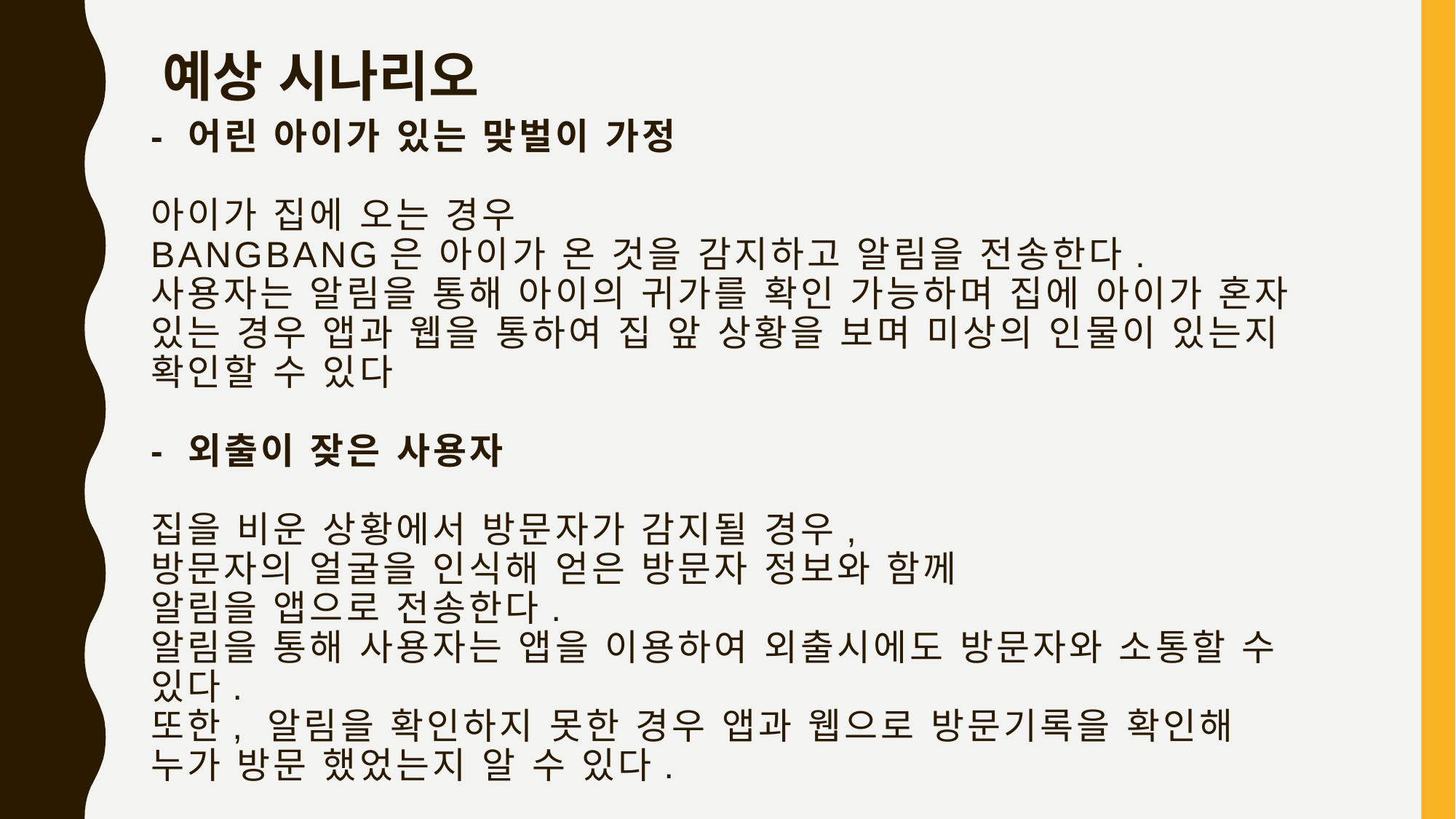

예상 시나리오
# - 어린 아이가 있는 맞벌이 가정 아이가 집에 오는 경우 BANGBANG은 아이가 온 것을 감지하고 알림을 전송한다. 사용자는 알림을 통해 아이의 귀가를 확인 가능하며 집에 아이가 혼자 있는 경우 앱과 웹을 통하여 집 앞 상황을 보며 미상의 인물이 있는지 확인할 수 있다 - 외출이 잦은 사용자 집을 비운 상황에서 방문자가 감지될 경우, 방문자의 얼굴을 인식해 얻은 방문자 정보와 함께 알림을 앱으로 전송한다. 알림을 통해 사용자는 앱을 이용하여 외출시에도 방문자와 소통할 수 있다. 또한, 알림을 확인하지 못한 경우 앱과 웹으로 방문기록을 확인해 누가 방문 했었는지 알 수 있다.